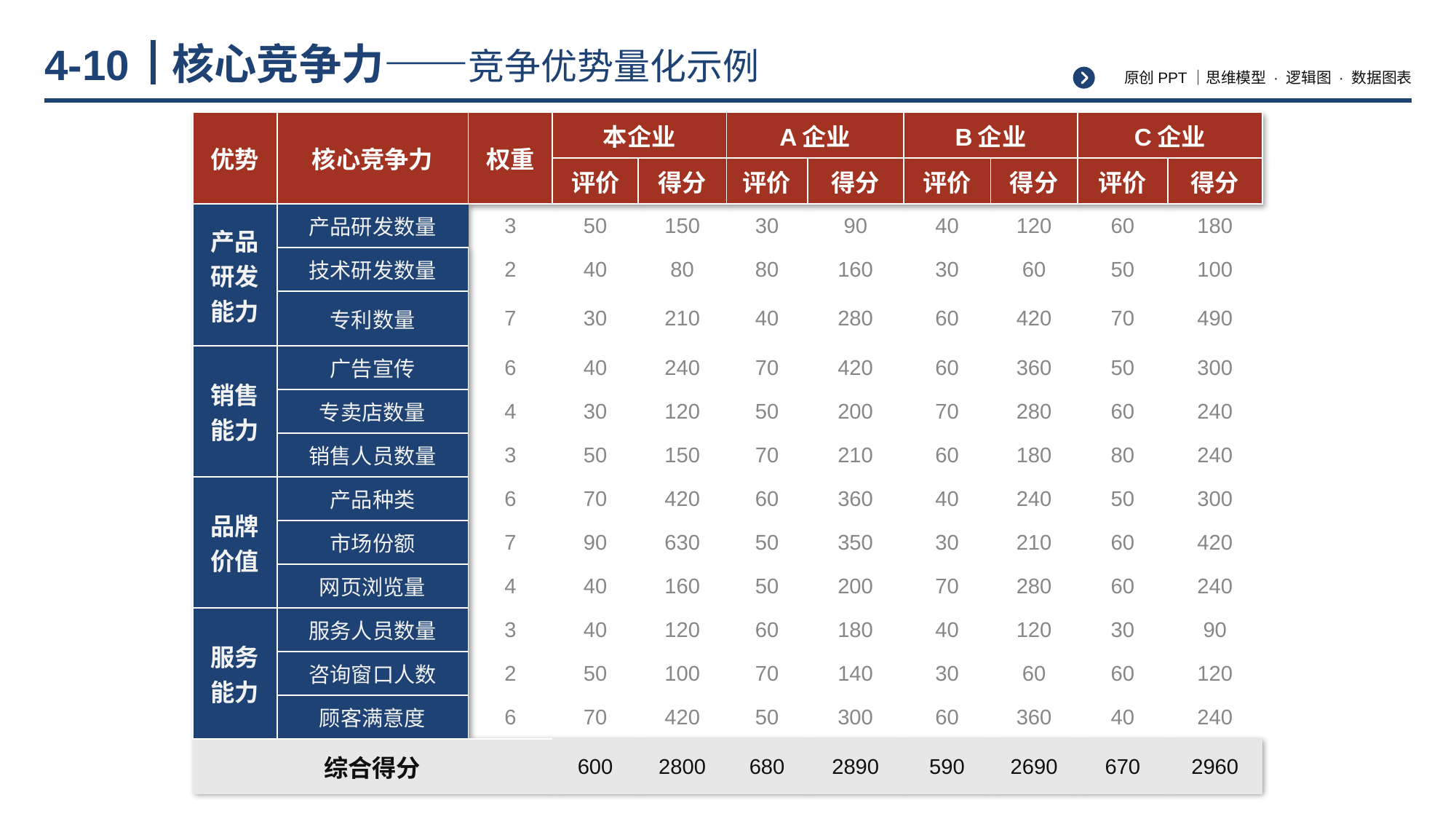

# 核心竞争力——竞争优势量化示例
4-10
| 优势 | 核心竞争力 | 权重 | 本企业 |  | A企业 |  | B企业 |  | C企业 |  |
| --- | --- | --- | --- | --- | --- | --- | --- | --- | --- | --- |
|  |  |  | 评价 | 得分 | 评价 | 得分 | 评价 | 得分 | 评价 | 得分 |
| 产品研发能力 | 产品研发数量 | 3 | 50 | 150 | 30 | 90 | 40 | 120 | 60 | 180 |
|  | 技术研发数量 | 2 | 40 | 80 | 80 | 160 | 30 | 60 | 50 | 100 |
|  | 专利数量 | 7 | 30 | 210 | 40 | 280 | 60 | 420 | 70 | 490 |
| 销售能力 | 广告宣传 | 6 | 40 | 240 | 70 | 420 | 60 | 360 | 50 | 300 |
|  | 专卖店数量 | 4 | 30 | 120 | 50 | 200 | 70 | 280 | 60 | 240 |
|  | 销售人员数量 | 3 | 50 | 150 | 70 | 210 | 60 | 180 | 80 | 240 |
| 品牌价值 | 产品种类 | 6 | 70 | 420 | 60 | 360 | 40 | 240 | 50 | 300 |
|  | 市场份额 | 7 | 90 | 630 | 50 | 350 | 30 | 210 | 60 | 420 |
|  | 网页浏览量 | 4 | 40 | 160 | 50 | 200 | 70 | 280 | 60 | 240 |
| 服务能力 | 服务人员数量 | 3 | 40 | 120 | 60 | 180 | 40 | 120 | 30 | 90 |
|  | 咨询窗口人数 | 2 | 50 | 100 | 70 | 140 | 30 | 60 | 60 | 120 |
|  | 顾客满意度 | 6 | 70 | 420 | 50 | 300 | 60 | 360 | 40 | 240 |
| 综合得分 |  |  | 600 | 2800 | 680 | 2890 | 590 | 2690 | 670 | 2960 |